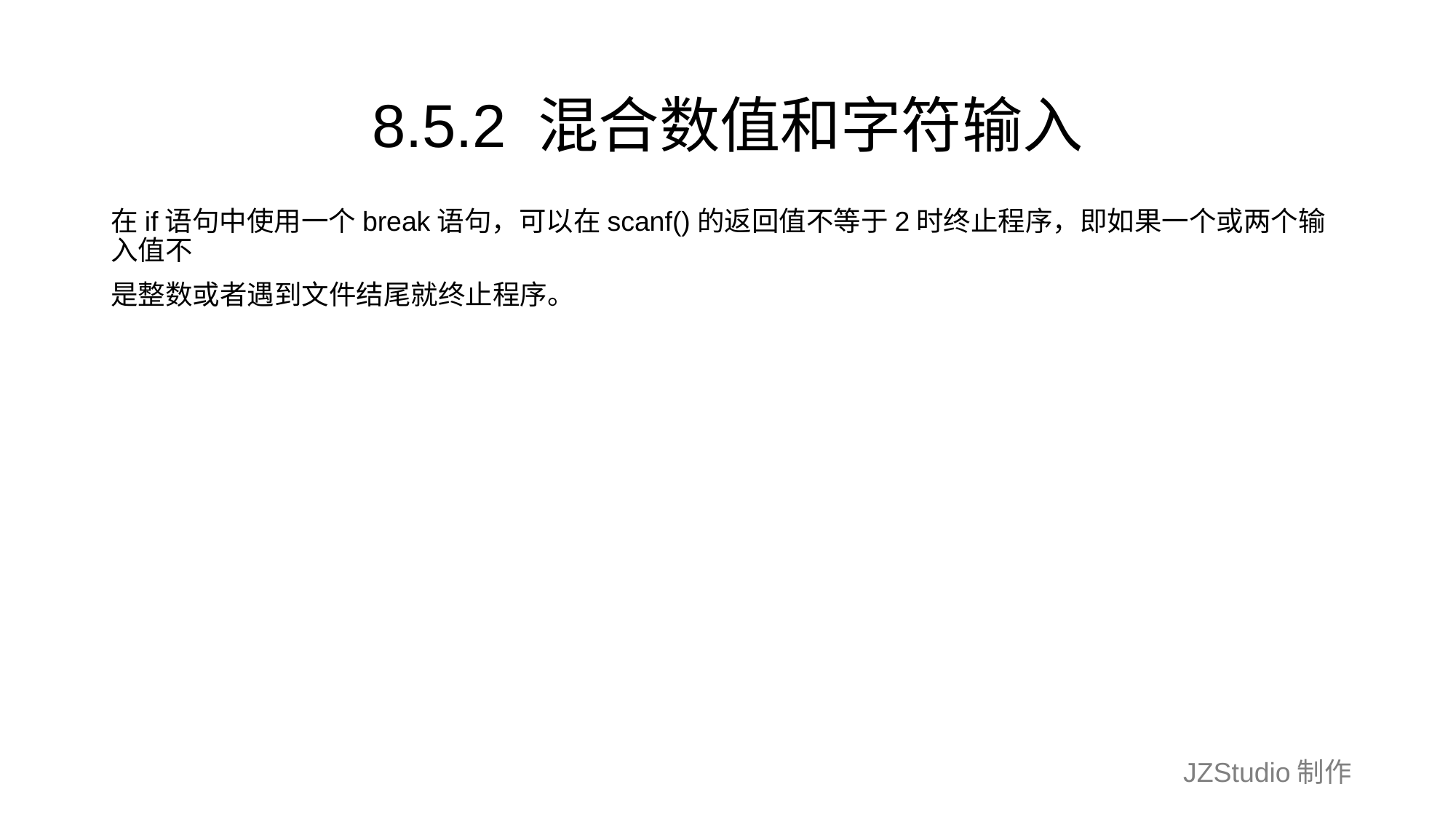

# 8.5.2 混合数值和字符输入
在if语句中使用一个break语句，可以在scanf()的返回值不等于2时终止程序，即如果一个或两个输入值不
是整数或者遇到文件结尾就终止程序。